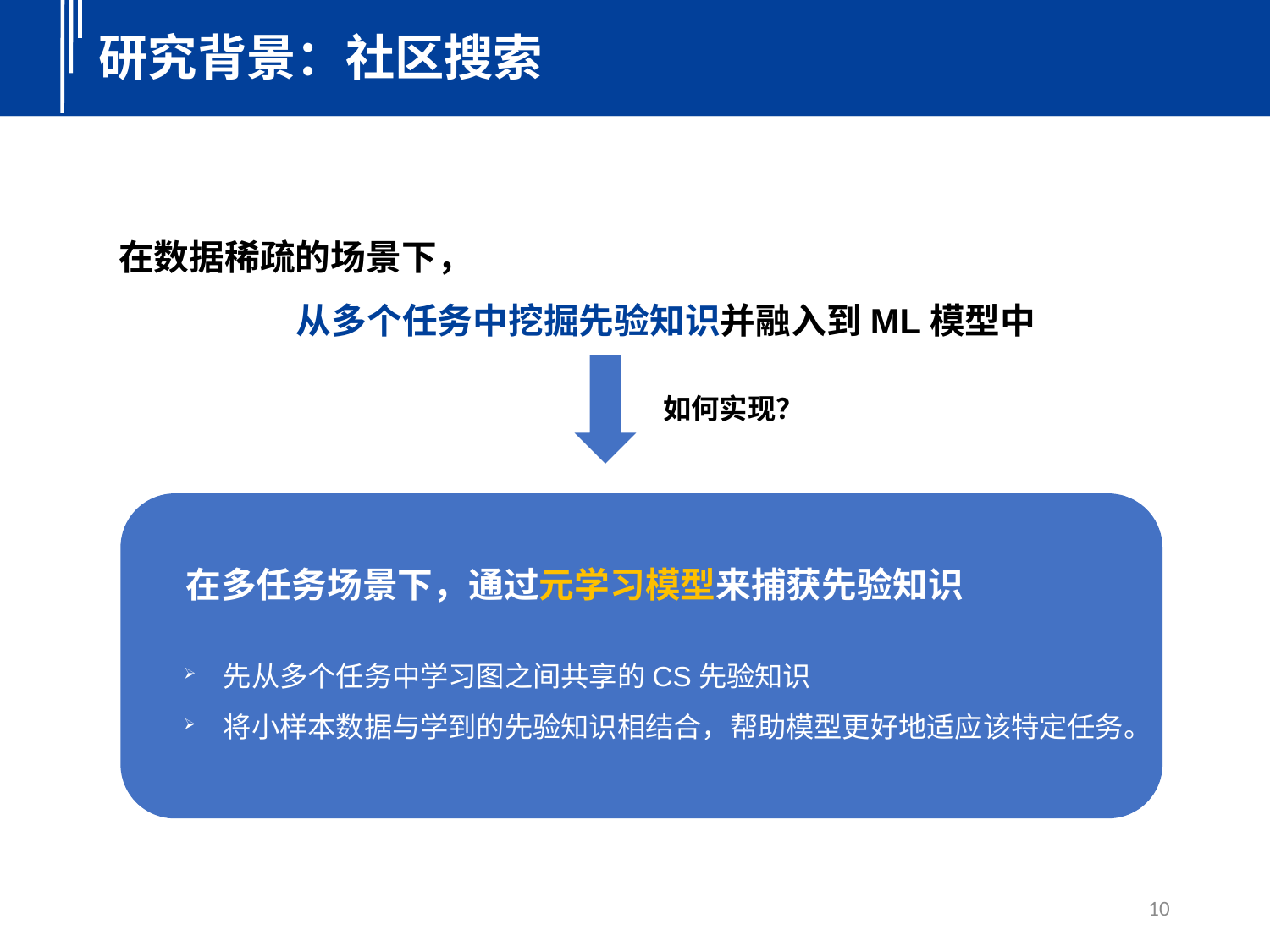

研究背景：社区搜索
在数据稀疏的场景下，
从多个任务中挖掘先验知识并融入到ML模型中

如何实现？

在多任务场景下，通过元学习模型来捕获先验知识
先从多个任务中学习图之间共享的CS先验知识
将小样本数据与学到的先验知识相结合，帮助模型更好地适应该特定任务。
10